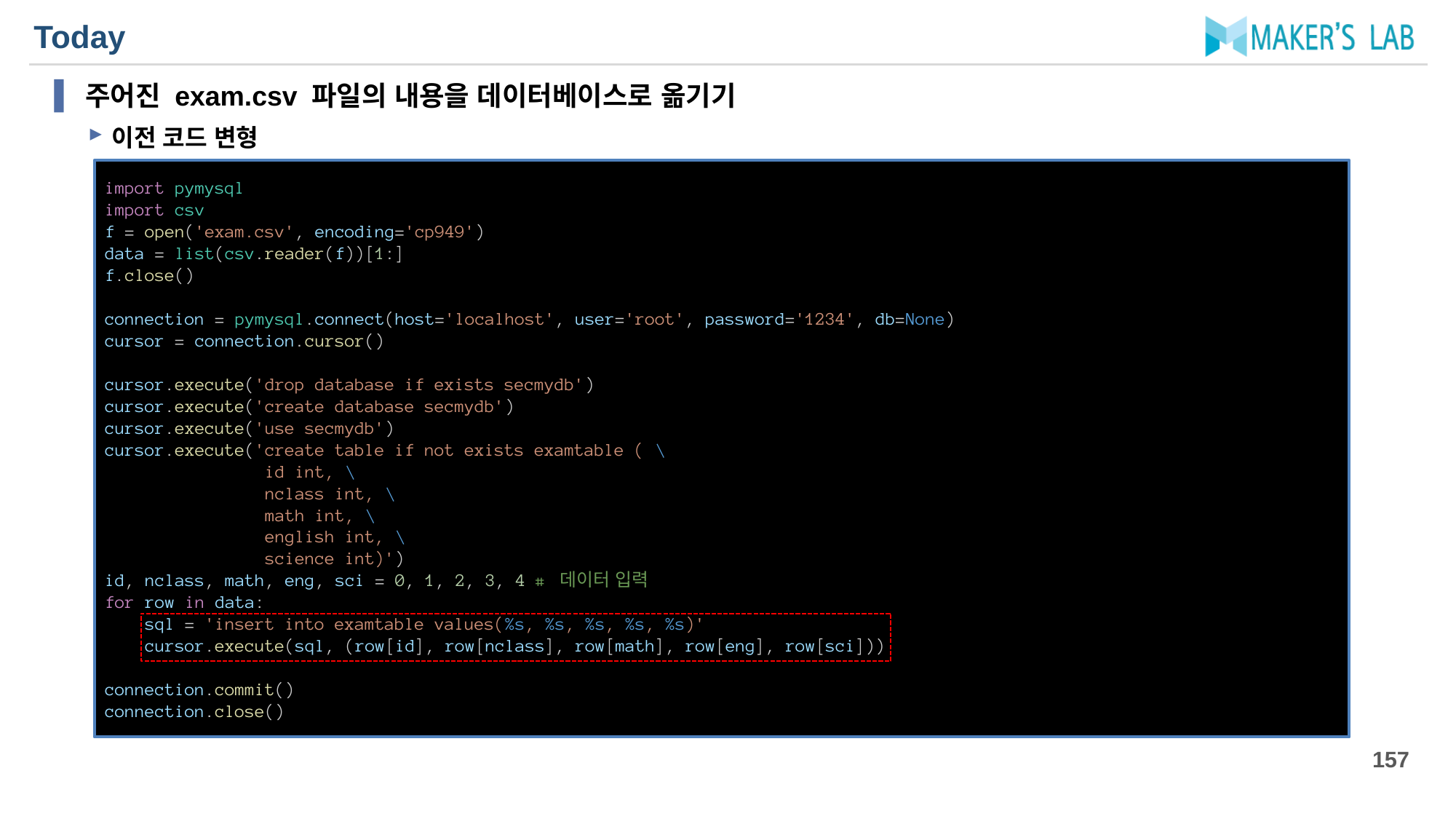

# Today
주어진 exam.csv 파일의 내용을 데이터베이스로 옮기기
이전 코드 변형
import pymysql
import csv
f = open('exam.csv', encoding='cp949')
data = list(csv.reader(f))[1:]
f.close()
connection = pymysql.connect(host='localhost', user='root', password='1234', db=None)
cursor = connection.cursor()
cursor.execute('drop database if exists secmydb')
cursor.execute('create database secmydb')
cursor.execute('use secmydb')
cursor.execute('create table if not exists examtable ( \
                id int, \
                nclass int, \
                math int, \
                english int, \
                science int)')
id, nclass, math, eng, sci = 0, 1, 2, 3, 4 # 데이터 입력
for row in data:
    sql = 'insert into examtable values(%s, %s, %s, %s, %s)'
    cursor.execute(sql, (row[id], row[nclass], row[math], row[eng], row[sci]))
connection.commit()
connection.close()

157